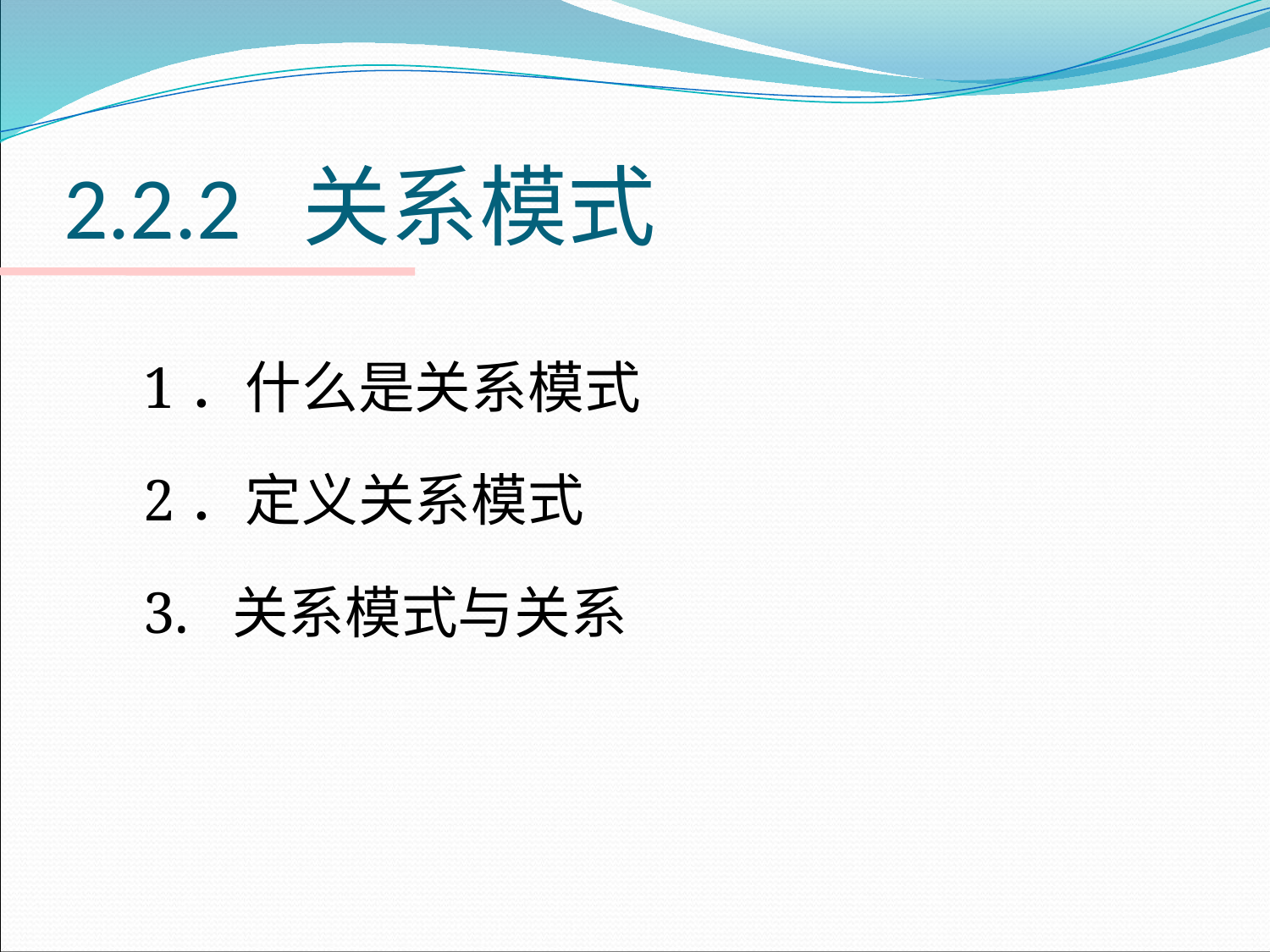

# 2.2.2  关系模式
1．什么是关系模式
2．定义关系模式
3.  关系模式与关系

128